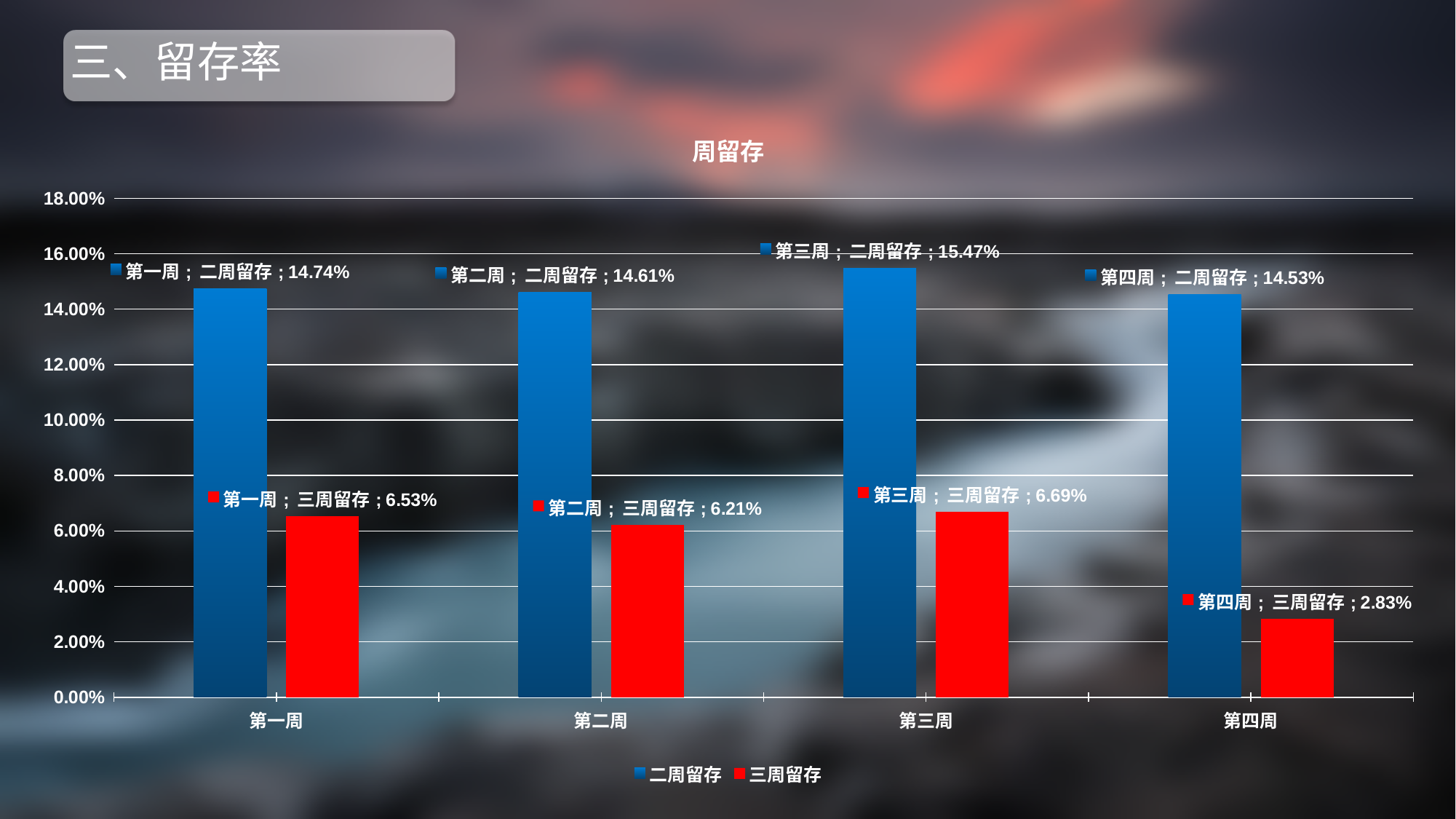

# 三、留存率

### Chart: 周留存

| Category | 二周留存 | 三周留存 |
|---|---|---|
| 第一周 | 0.14740000000000003 | 0.0653 |
| 第二周 | 0.1461 | 0.06210000000000001 |
| 第三周 | 0.15470000000000003 | 0.0669 |
| 第四周 | 0.1453 | 0.028300000000000006 |